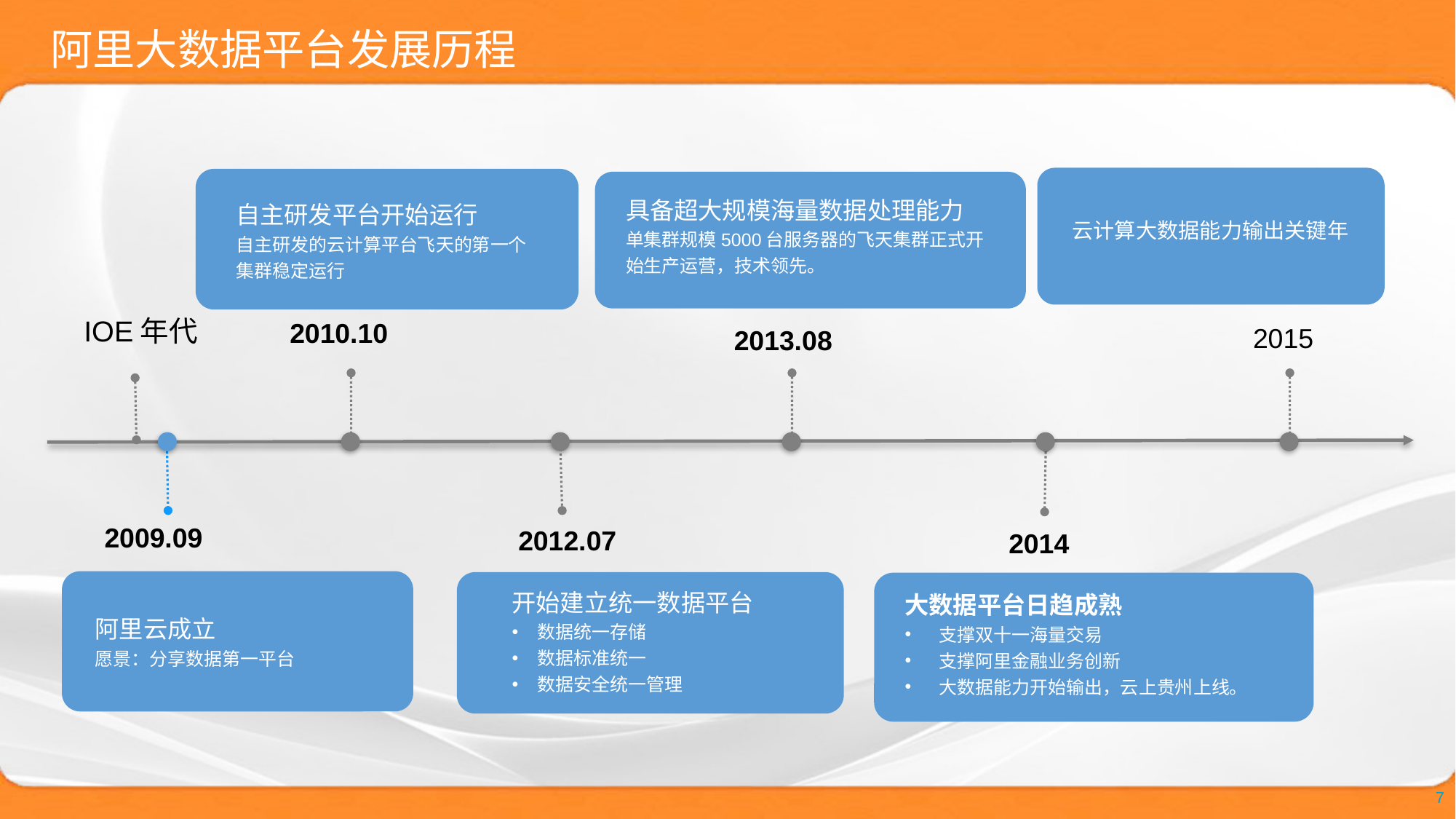

阿里大数据平台发展历程

具备超大规模海量数据处理能力
单集群规模5000台服务器的飞天集群正式开始生产运营，技术领先。
自主研发平台开始运行
自主研发的云计算平台飞天的第一个集群稳定运行
云计算大数据能力输出关键年
IOE年代
2010.10
2015
2013.08

2009.09
2012.07
2014

开始建立统一数据平台
数据统一存储
数据标准统一
数据安全统一管理

大数据平台日趋成熟
支撑双十一海量交易
支撑阿里金融业务创新
大数据能力开始输出，云上贵州上线。
阿里云成立
愿景：分享数据第一平台
7